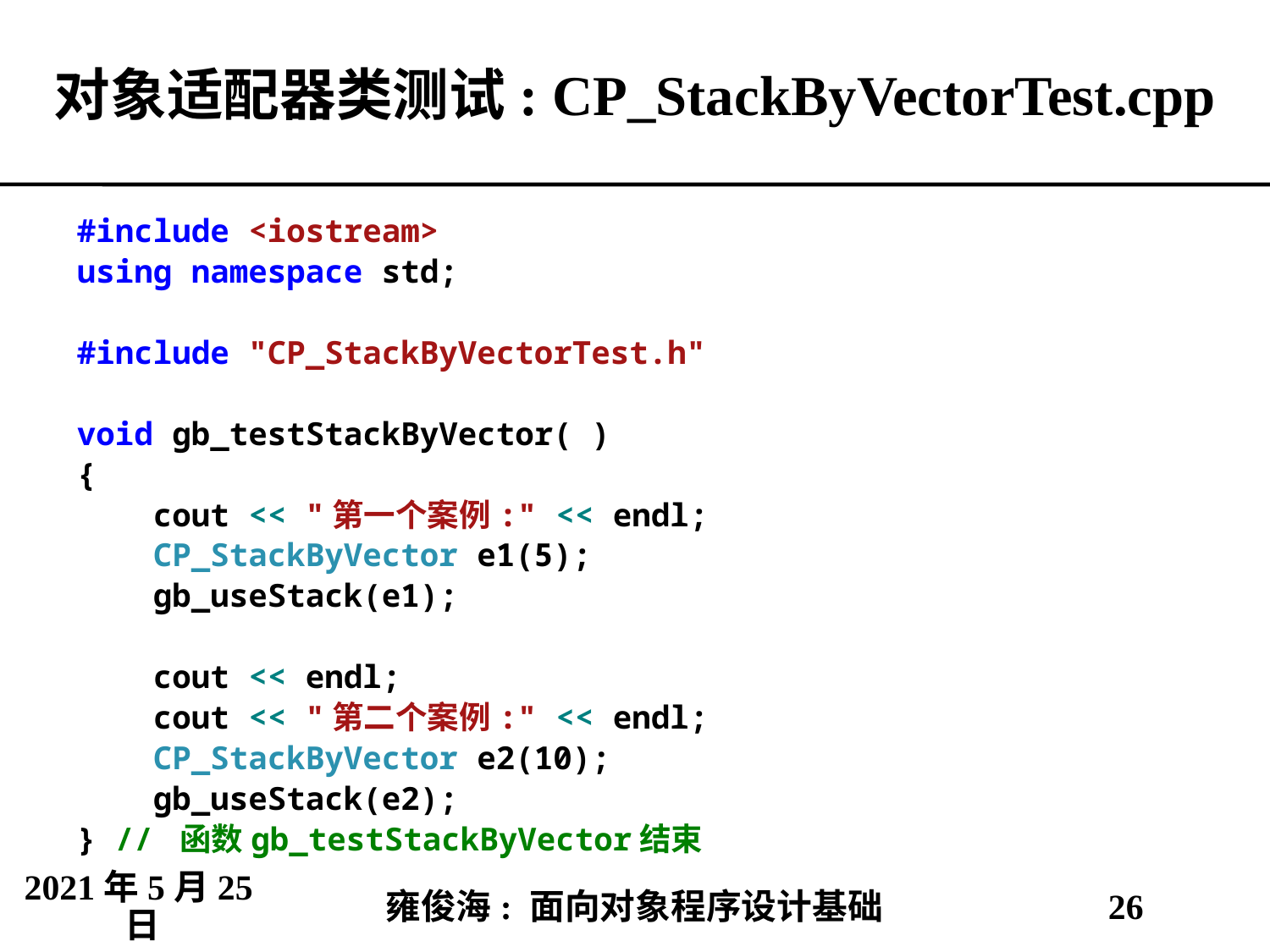

# 对象适配器类测试: CP_StackByVectorTest.cpp

#include <iostream>
using namespace std;

#include "CP_StackByVectorTest.h"

void gb_testStackByVector( )
{
    cout << "第一个案例:" << endl;
    CP_StackByVector e1(5);
    gb_useStack(e1);

    cout << endl;
    cout << "第二个案例:" << endl;
    CP_StackByVector e2(10);
    gb_useStack(e2);
} // 函数gb_testStackByVector结束
2021年5月25日
雍俊海: 面向对象程序设计基础
26